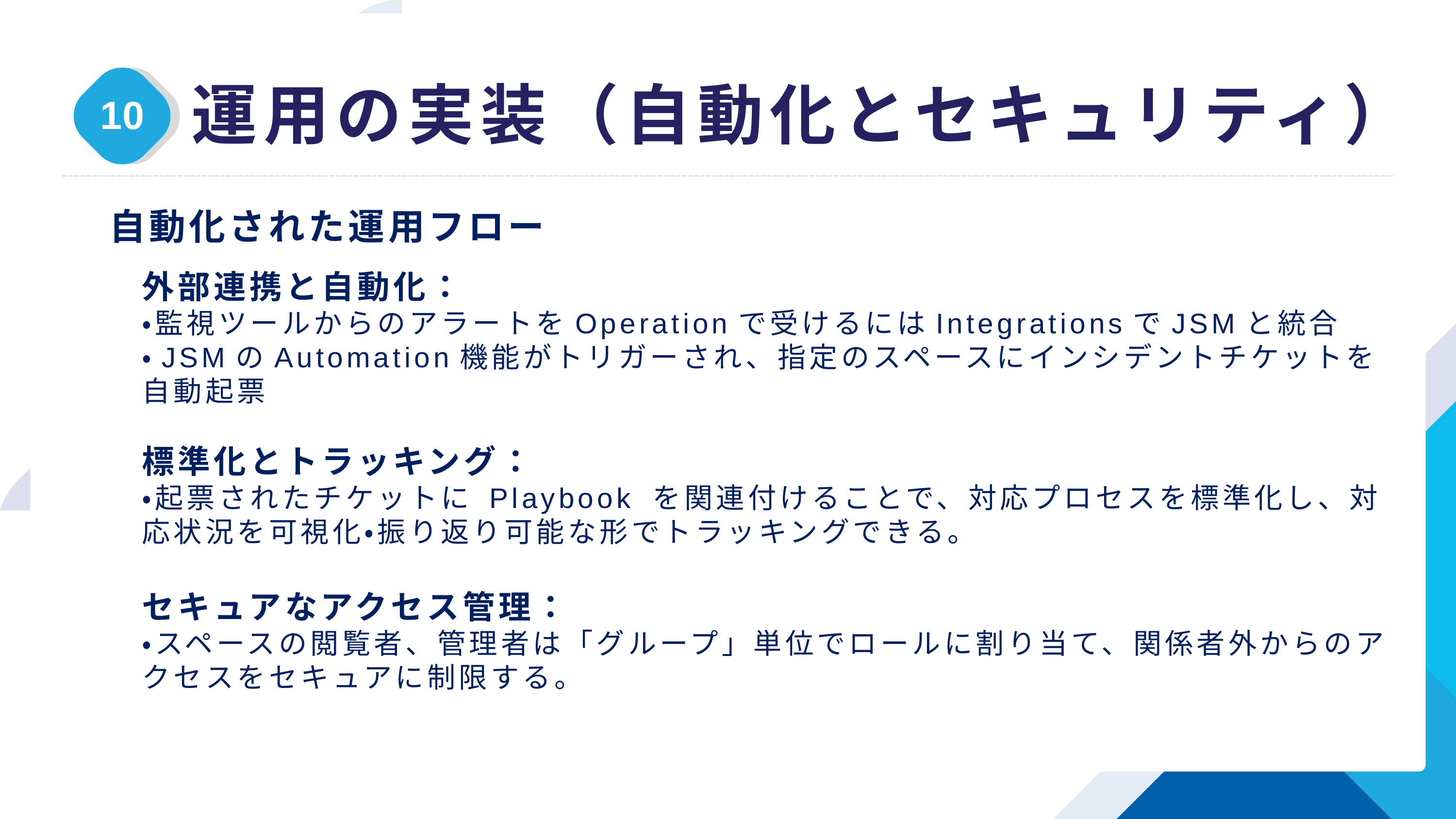

運用の実装（自動化とセキュリティ）
10

自動化された運用フロー
外部連携と自動化：
・監視ツールからのアラートをOperationで受けるにはIntegrationsでJSMと統合
・JSMのAutomation機能がトリガーされ、指定のスペースにインシデントチケットを自動起票

標準化とトラッキング：
・起票されたチケットに Playbook を関連付けることで、対応プロセスを標準化し、対応状況を可視化・振り返り可能な形でトラッキングできる。

セキュアなアクセス管理：
・スペースの閲覧者、管理者は「グループ」単位でロールに割り当て、関係者外からのアクセスをセキュアに制限する。